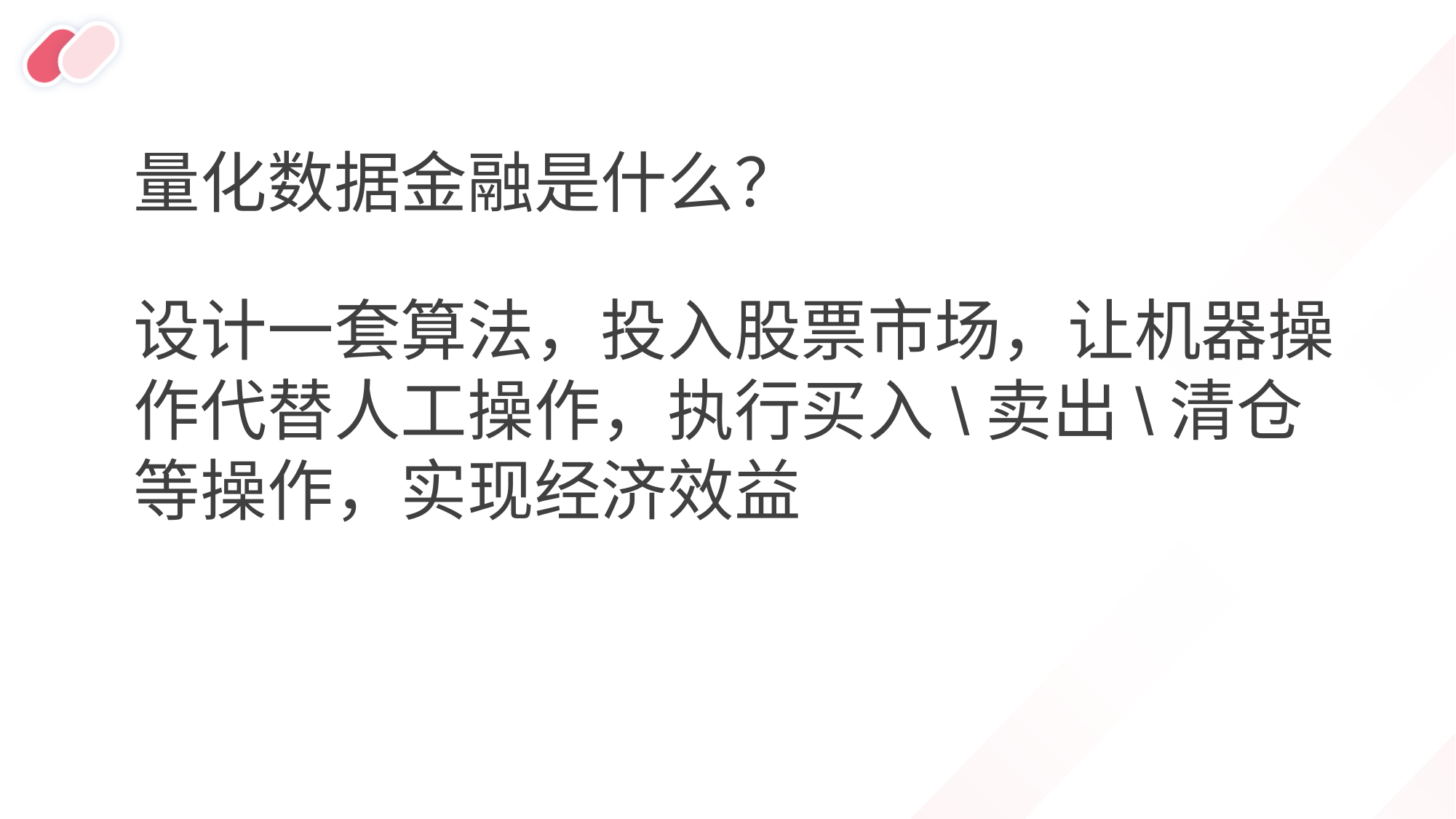

量化数据金融是什么？
设计一套算法，投入股票市场，让机器操作代替人工操作，执行买入\卖出\清仓等操作，实现经济效益